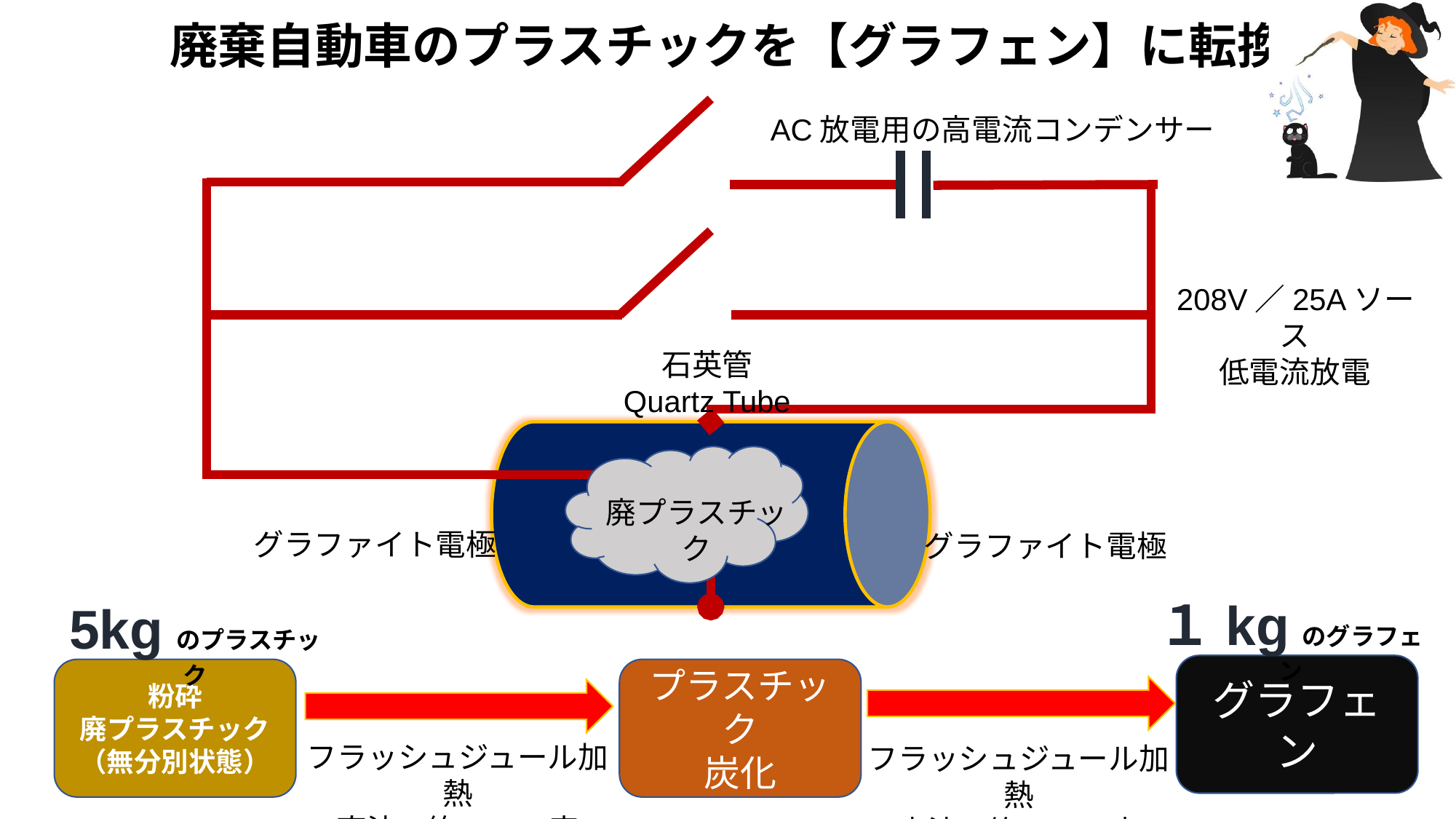

廃棄自動車のプラスチックを【グラフェン】に転換
AC放電用の高電流コンデンサー

208V／25Aソース
低電流放電

石英管
Quartz Tube

廃プラスチック
グラファイト電極
グラファイト電極
１kgのグラフェン
5kgのプラスチック
グラフェン
粉砕
廃プラスチック
（無分別状態）
プラスチック
炭化

フラッシュジュール加熱
直流　約2,000度
フラッシュジュール加熱
交流　約2,700度